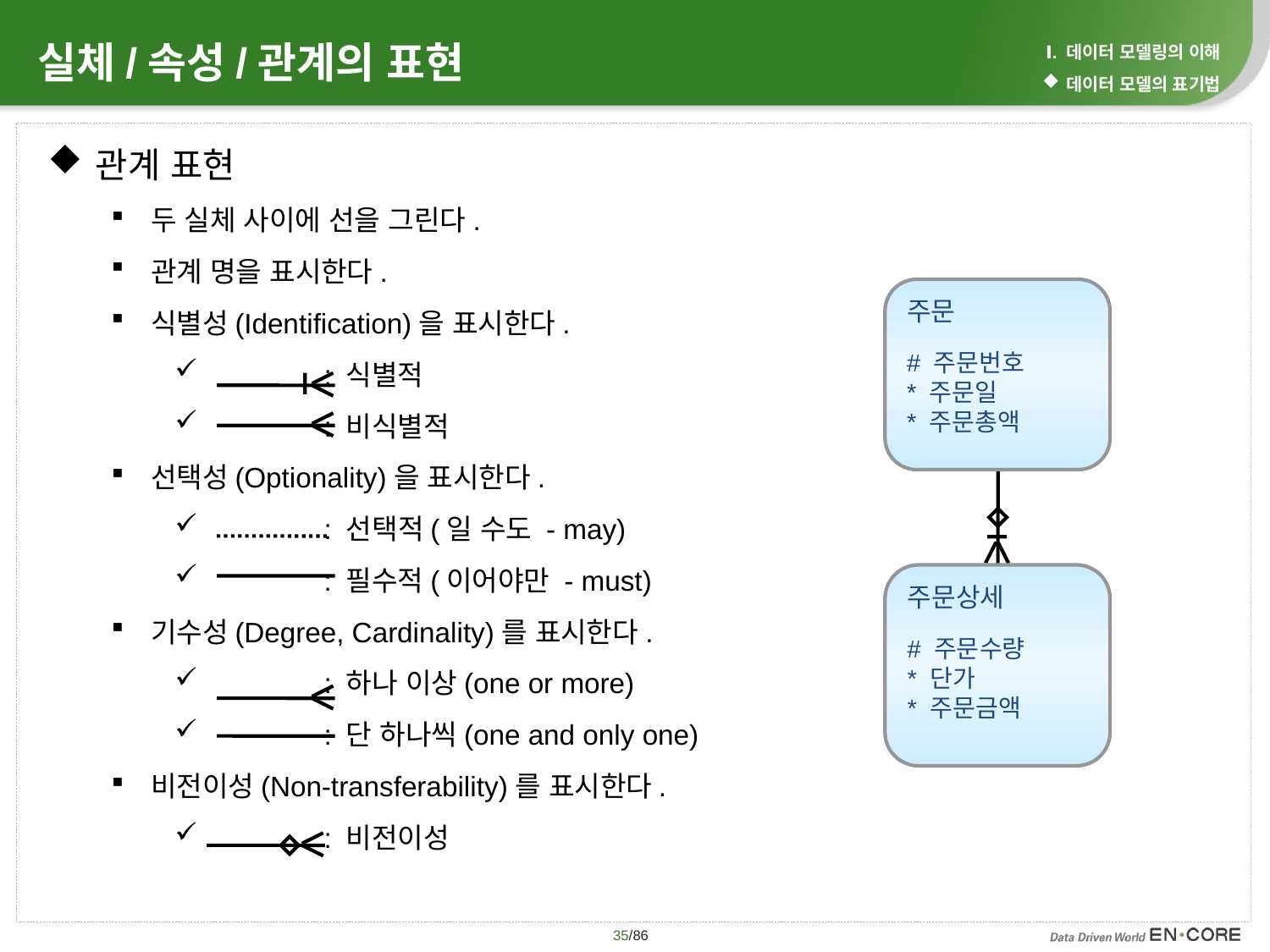

# 실체/속성/관계의 표현
Ⅰ. 데이터 모델링의 이해
데이터 모델의 표기법
관계 표현
두 실체 사이에 선을 그린다.
관계 명을 표시한다.
식별성(Identification)을 표시한다.
               : 식별적
               : 비식별적
선택성(Optionality)을 표시한다.
               : 선택적(일 수도 - may)
               : 필수적(이어야만 - must)
기수성(Degree, Cardinality)를 표시한다.
               : 하나 이상(one or more)
               : 단 하나씩(one and only one)
비전이성(Non-transferability)를 표시한다.
               : 비전이성
주문

# 주문번호
* 주문일
* 주문총액

주문상세

# 주문수량
* 단가
* 주문금액